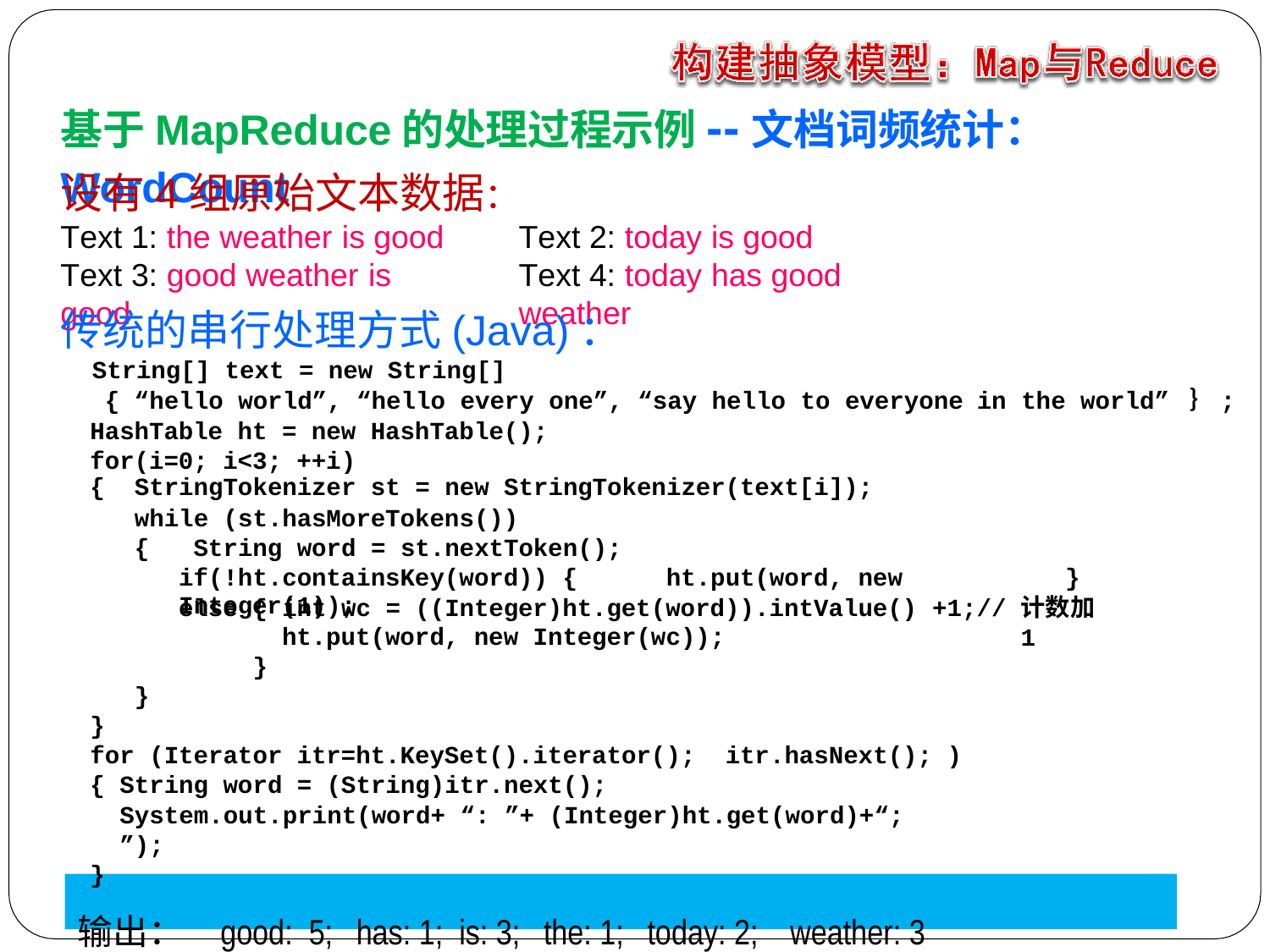

# 基于MapReduce的处理过程示例--文档词频统计：WordCount
设有4组原始文本数据：
Text 1: the weather is good
Text 3: good weather is good
Text 2: today is good
Text 4: today has good weather
传统的串行处理方式(Java)：
String[] text = new String[]
{ “hello world”, “hello every one”, “say hello to everyone
HashTable ht = new HashTable(); for(i=0; i<3; ++i)
in the world” ｝;
| { | StringTokenizer st = new StringTokenizer(text[i]); |  |
| --- | --- | --- |
|  | while (st.hasMoreTokens()) |  |
|  | { String word = st.nextToken(); |  |
|  | if(!ht.containsKey(word)) { ht.put(word, new Integer(1)); | } |
else { int wc = ((Integer)ht.get(word)).intValue()
ht.put(word, new Integer(wc));
}
+1;//
计数加1
}
}
for (Iterator itr=ht.KeySet().iterator();
{ String word = (String)itr.next();
itr.hasNext(); )
System.out.print(word+ “: ”+ (Integer)ht.get(word)+“;	”);
}
输出：	good:  5;	has: 1;  is: 3;	the: 1;	today: 2;	weather: 3